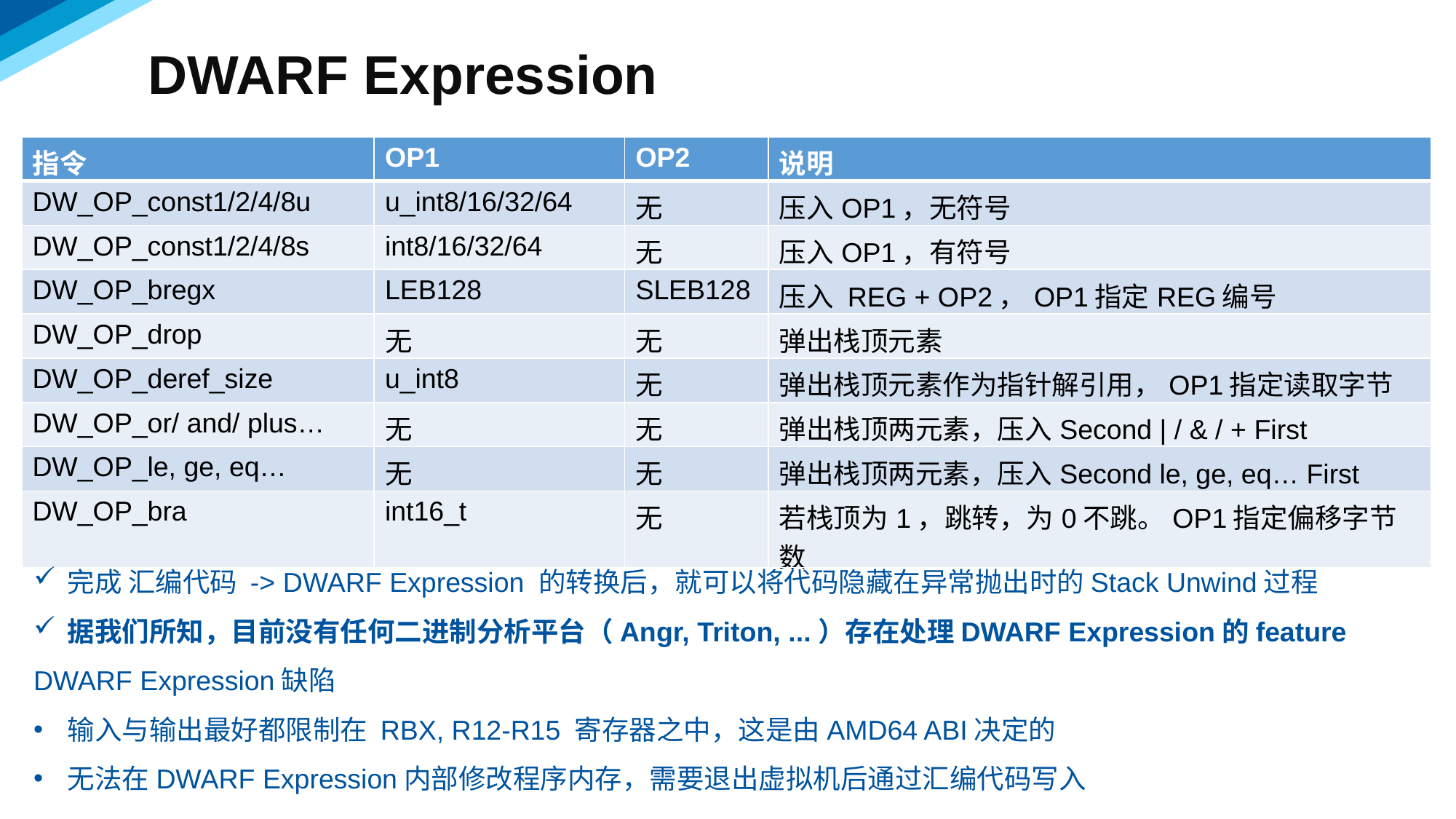

DWARF Expression
| 指令 | OP1 | OP2 | 说明 |
| --- | --- | --- | --- |
| DW\_OP\_const1/2/4/8u | u\_int8/16/32/64 | 无 | 压入OP1，无符号 |
| DW\_OP\_const1/2/4/8s | int8/16/32/64 | 无 | 压入OP1，有符号 |
| DW\_OP\_bregx | LEB128 | SLEB128 | 压入 REG + OP2，OP1指定REG编号 |
| DW\_OP\_drop | 无 | 无 | 弹出栈顶元素 |
| DW\_OP\_deref\_size | u\_int8 | 无 | 弹出栈顶元素作为指针解引用，OP1指定读取字节数 |
| DW\_OP\_or/ and/ plus… | 无 | 无 | 弹出栈顶两元素，压入Second | / & / + First |
| DW\_OP\_le, ge, eq… | 无 | 无 | 弹出栈顶两元素，压入Second le, ge, eq… First |
| DW\_OP\_bra | int16\_t | 无 | 若栈顶为1，跳转，为0不跳。OP1指定偏移字节数 |
完成 汇编代码 -> DWARF Expression 的转换后，就可以将代码隐藏在异常抛出时的Stack Unwind过程
据我们所知，目前没有任何二进制分析平台（Angr, Triton, ...）存在处理DWARF Expression的feature
DWARF Expression缺陷
输入与输出最好都限制在 RBX, R12-R15 寄存器之中，这是由AMD64 ABI决定的
无法在DWARF Expression内部修改程序内存，需要退出虚拟机后通过汇编代码写入